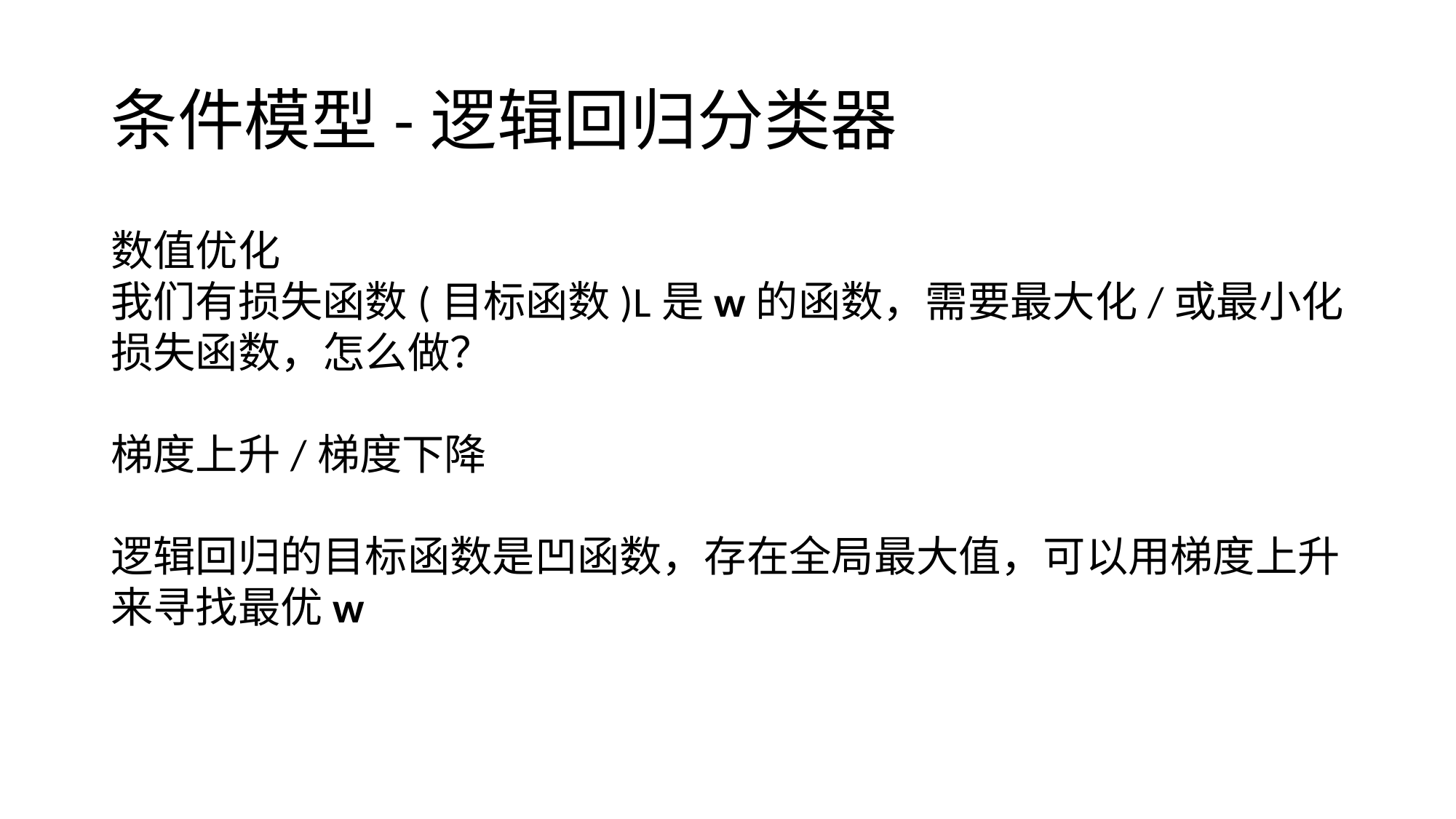

# 条件模型-逻辑回归分类器
数值优化
我们有损失函数(目标函数)L是w的函数，需要最大化/或最小化损失函数，怎么做？

梯度上升/梯度下降

逻辑回归的目标函数是凹函数，存在全局最大值，可以用梯度上升来寻找最优w